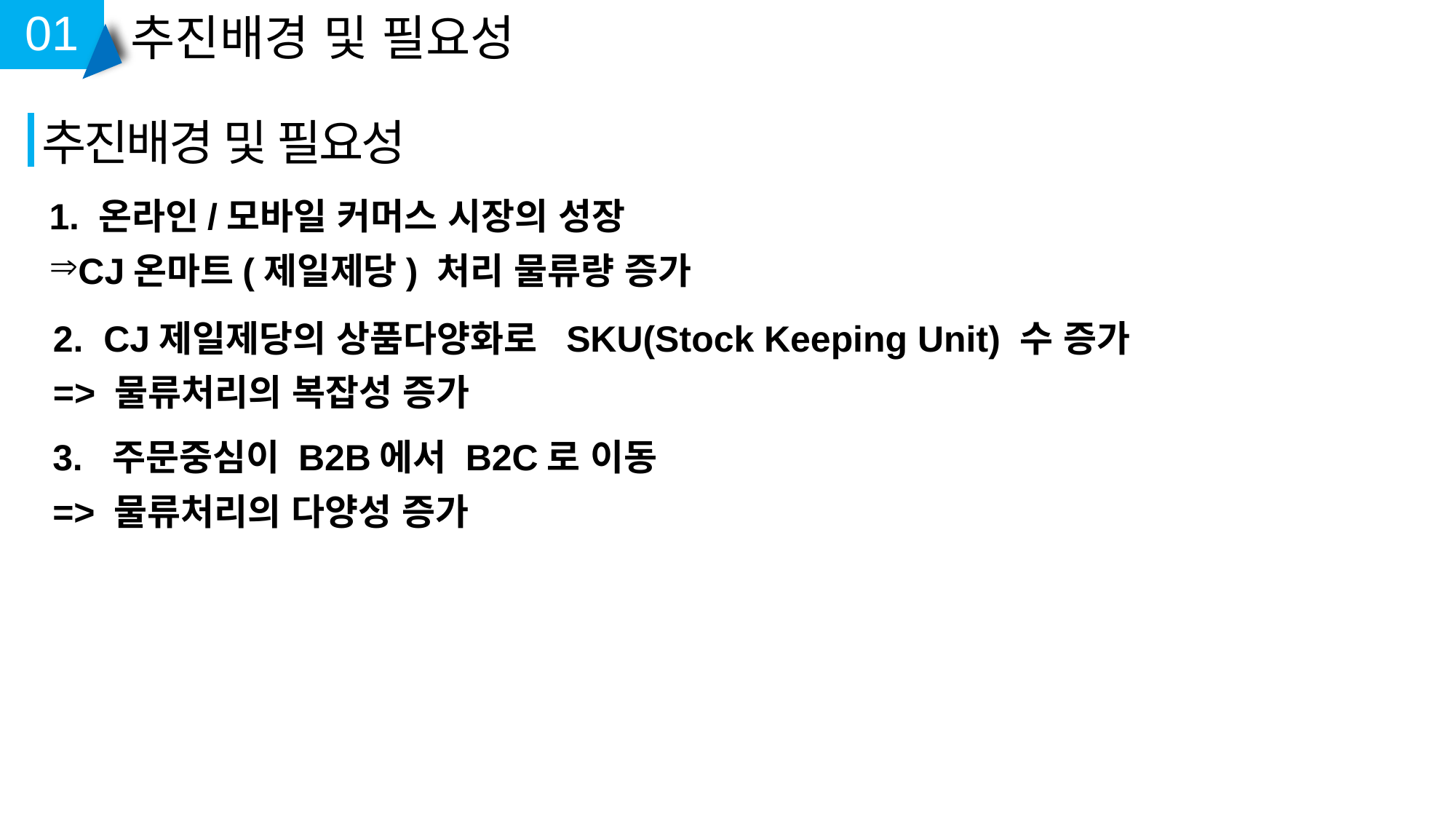

01
추진배경 및 필요성

추진배경 및 필요성
1. 온라인/모바일 커머스 시장의 성장
CJ온마트(제일제당) 처리 물류량 증가
2.  CJ제일제당의 상품다양화로  SKU(Stock Keeping Unit) 수 증가
=> 물류처리의 복잡성 증가
3.  주문중심이 B2B에서 B2C로 이동
=> 물류처리의 다양성 증가